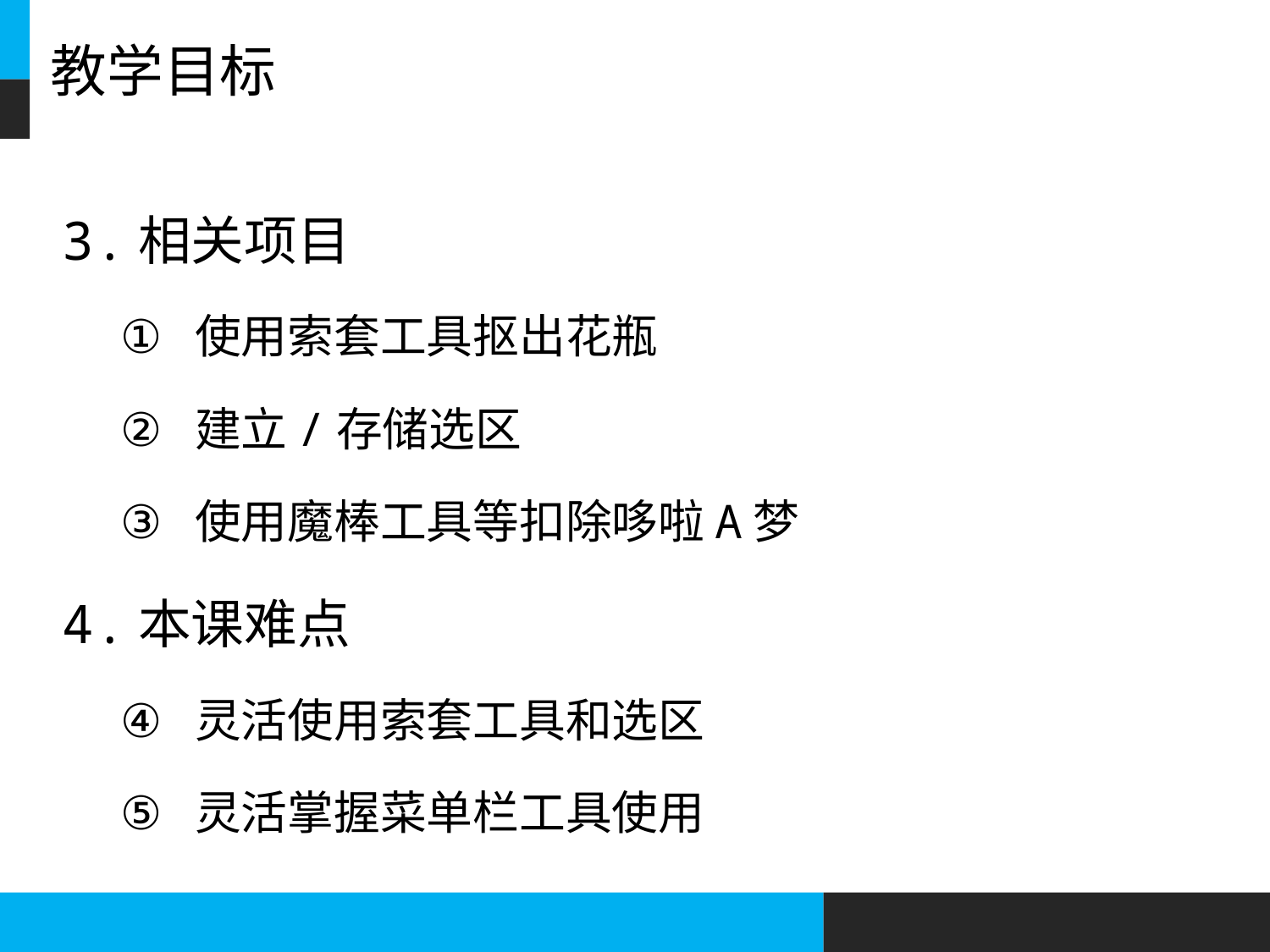

# 教学目标
3.相关项目
使用索套工具抠出花瓶
建立/存储选区
使用魔棒工具等扣除哆啦A梦
4.本课难点
灵活使用索套工具和选区
灵活掌握菜单栏工具使用